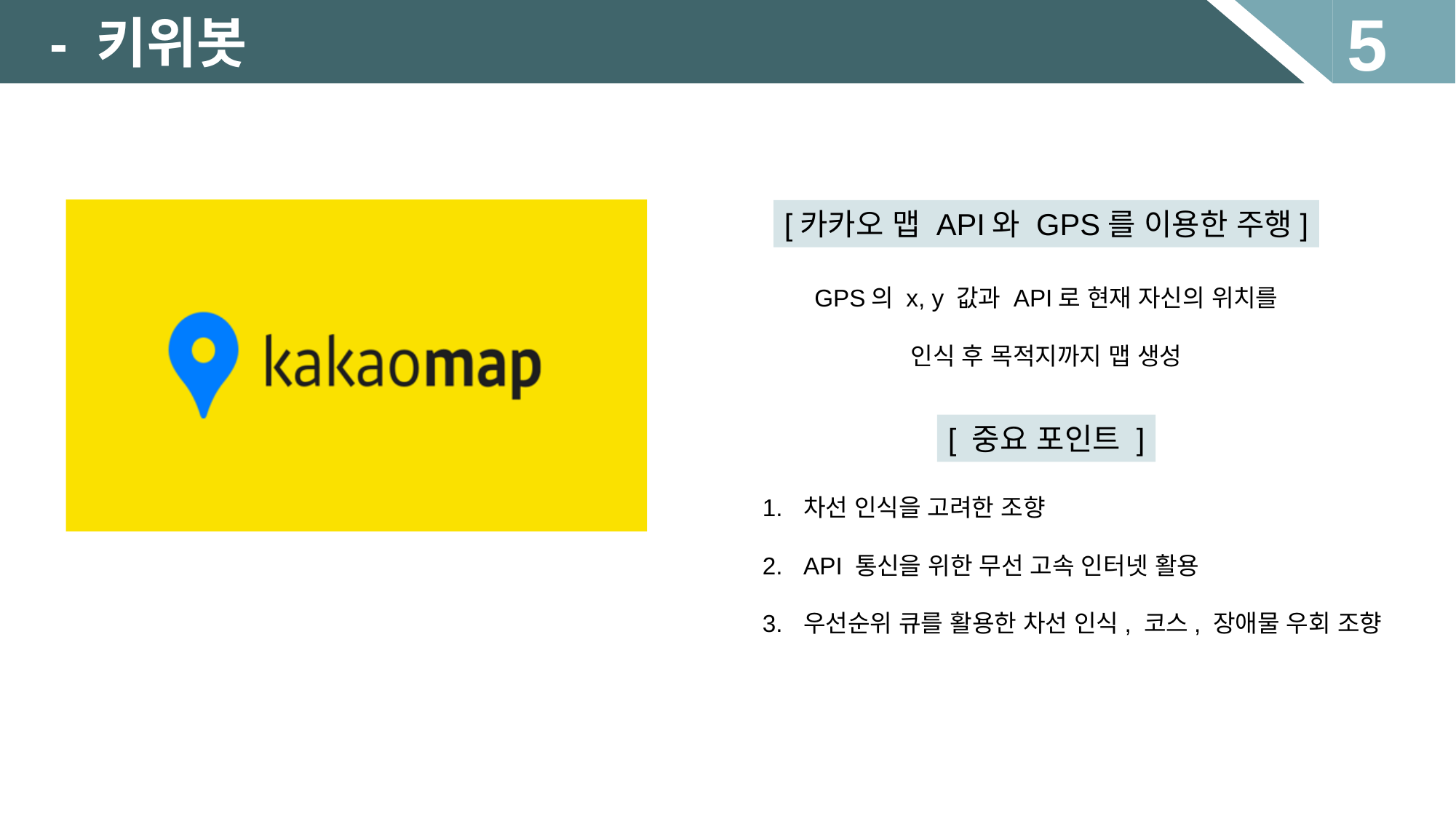

5

- 키위봇

[카카오 맵 API와 GPS를 이용한 주행]
GPS의 x, y 값과 API로 현재 자신의 위치를

인식 후 목적지까지 맵 생성

[ 중요 포인트 ]
차선 인식을 고려한 조향

API 통신을 위한 무선 고속 인터넷 활용

우선순위 큐를 활용한 차선 인식, 코스, 장애물 우회 조향